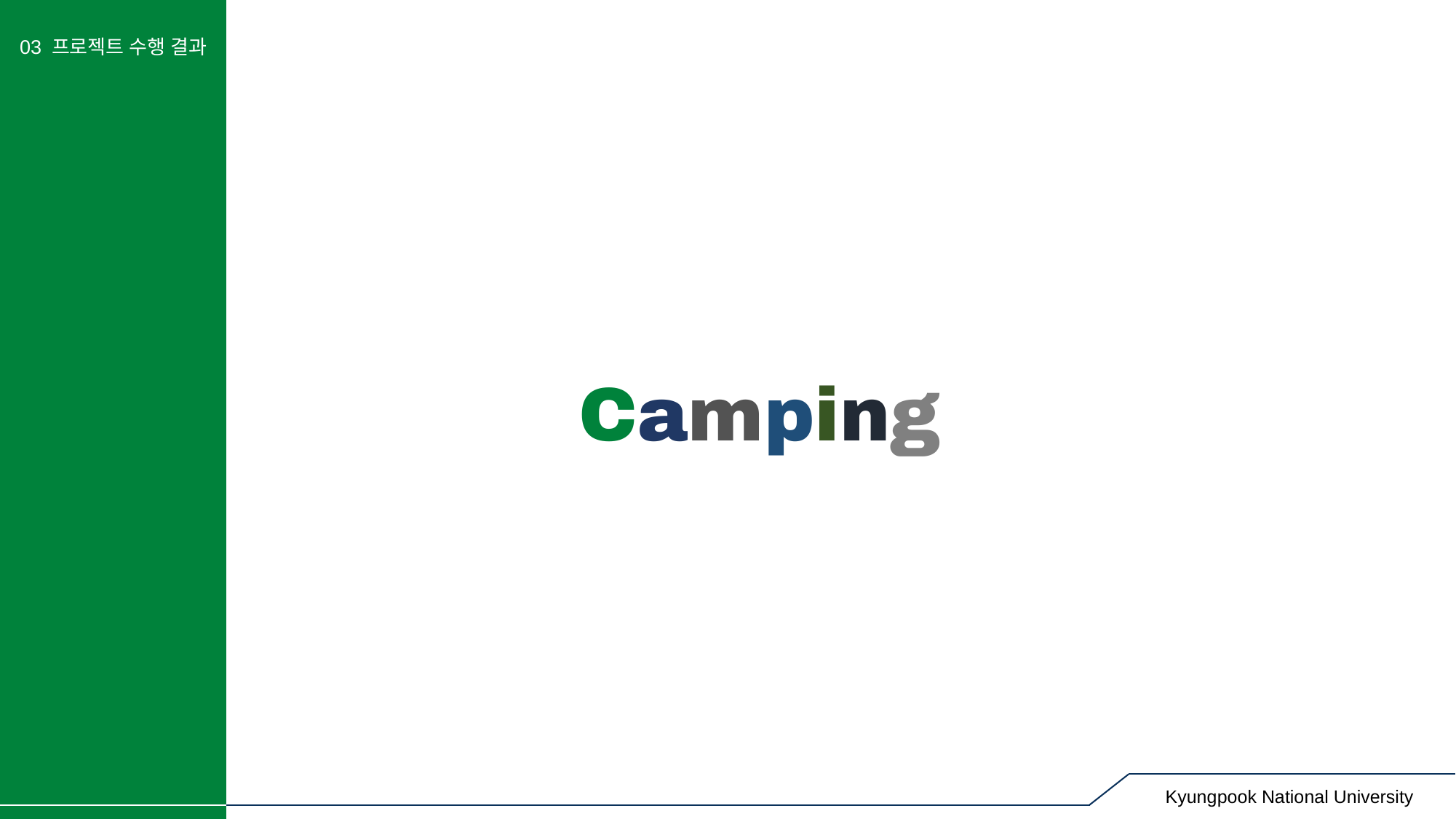

03 프로젝트 수행 결과
Camping
Kyungpook National University